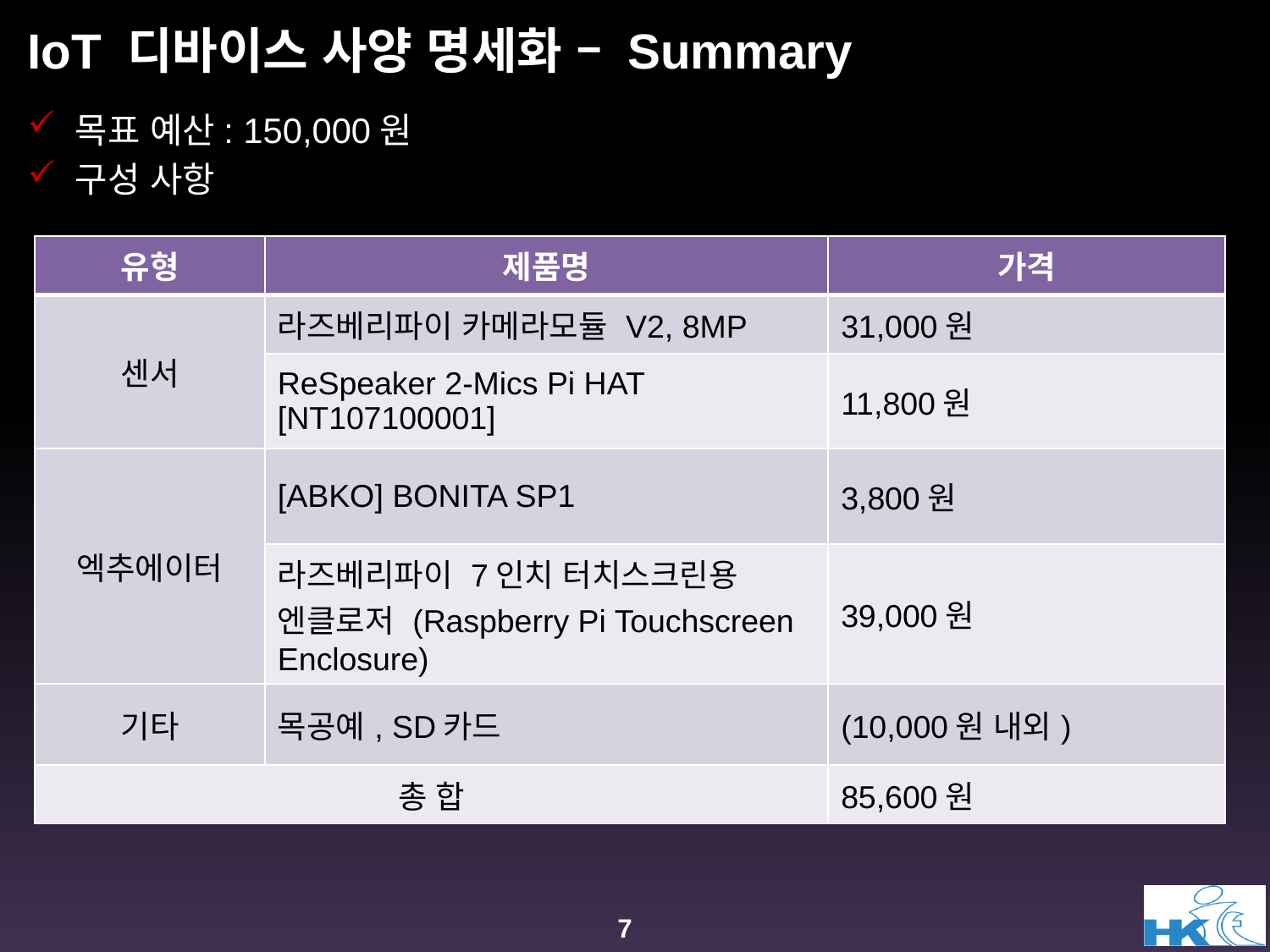

# IoT 디바이스 사양 명세화 – Summary
목표 예산: 150,000원
구성 사항
| 유형 | 제품명 | 가격 |
| --- | --- | --- |
| 센서 | 라즈베리파이 카메라모듈 V2, 8MP | 31,000원 |
|  | ReSpeaker 2-Mics Pi HAT [NT107100001] | 11,800원 |
| 엑추에이터 | [ABKO] BONITA SP1 | 3,800원 |
|  | 라즈베리파이 7인치 터치스크린용 엔클로저 (Raspberry Pi Touchscreen Enclosure) | 39,000원 |
| 기타 | 목공예, SD카드 | (10,000원 내외) |
| 총 합 |  | 85,600원 |
7